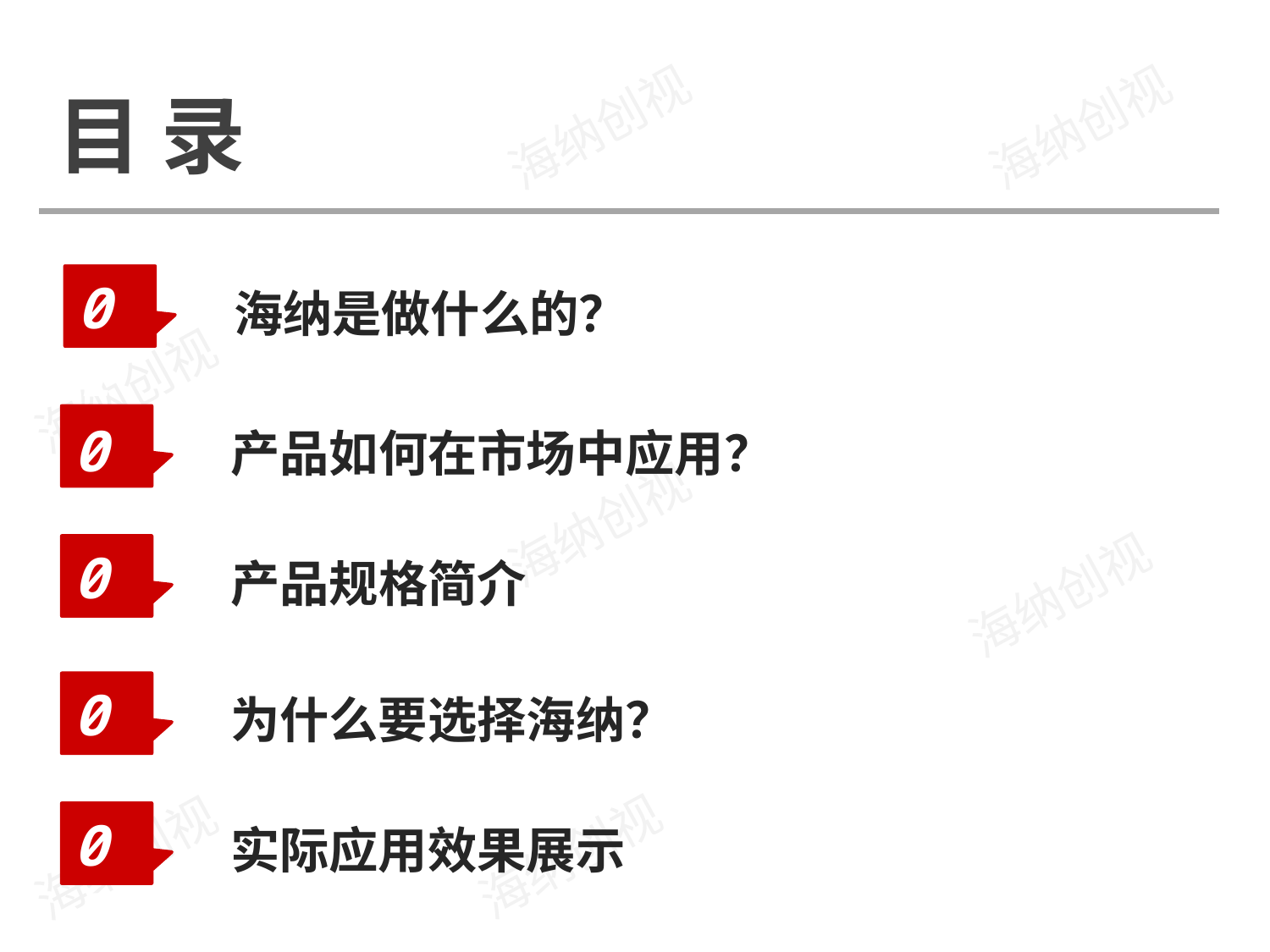

目 录

01
海纳是做什么的？

02
产品如何在市场中应用？

03
产品规格简介

04
为什么要选择海纳？

05
实际应用效果展示